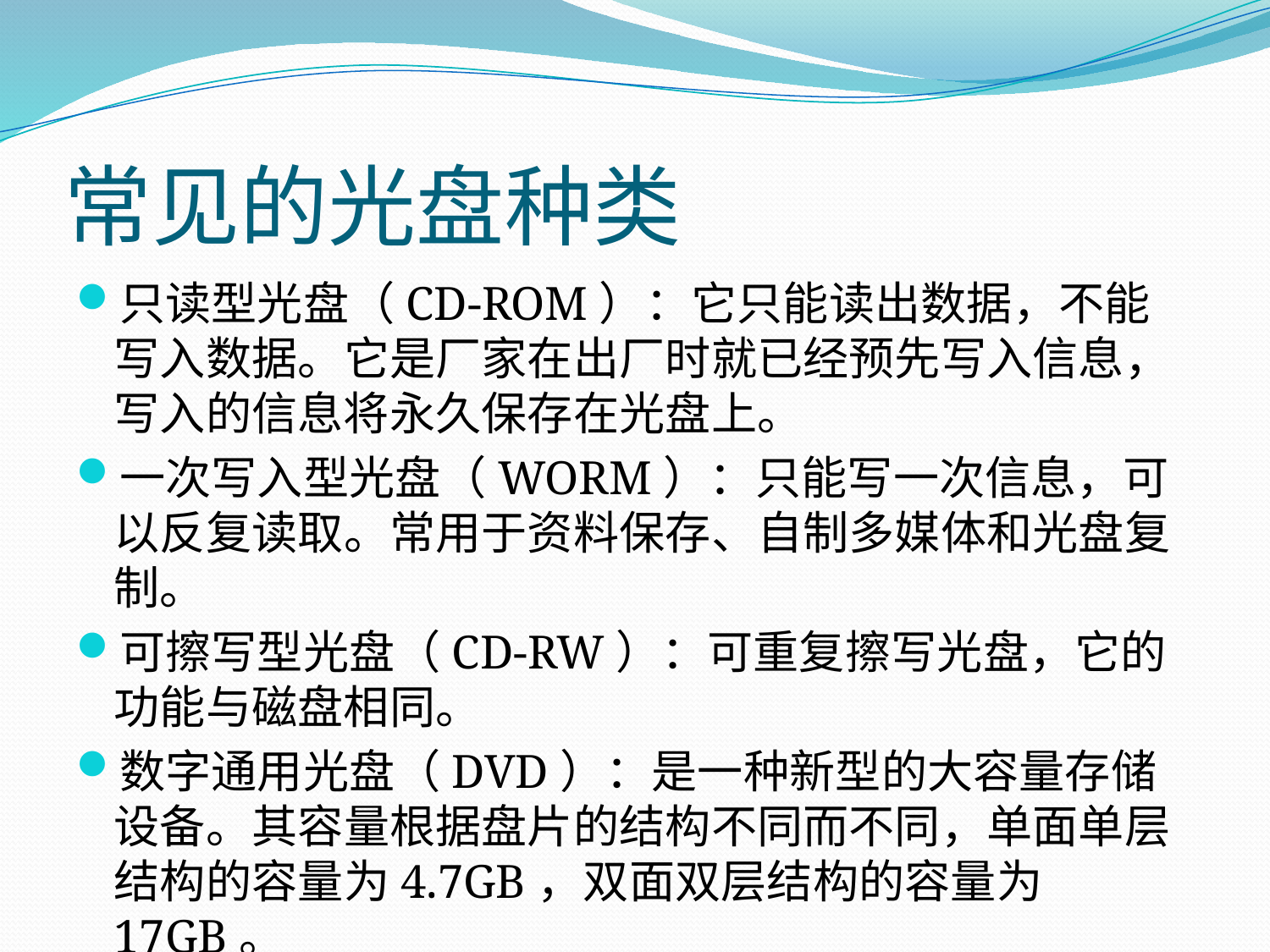

# 常见的光盘种类
只读型光盘（CD-ROM）：它只能读出数据，不能写入数据。它是厂家在出厂时就已经预先写入信息，写入的信息将永久保存在光盘上。
一次写入型光盘（WORM）：只能写一次信息，可以反复读取。常用于资料保存、自制多媒体和光盘复制。
可擦写型光盘（CD-RW）：可重复擦写光盘，它的功能与磁盘相同。
数字通用光盘（DVD）：是一种新型的大容量存储设备。其容量根据盘片的结构不同而不同，单面单层结构的容量为4.7GB，双面双层结构的容量为17GB。